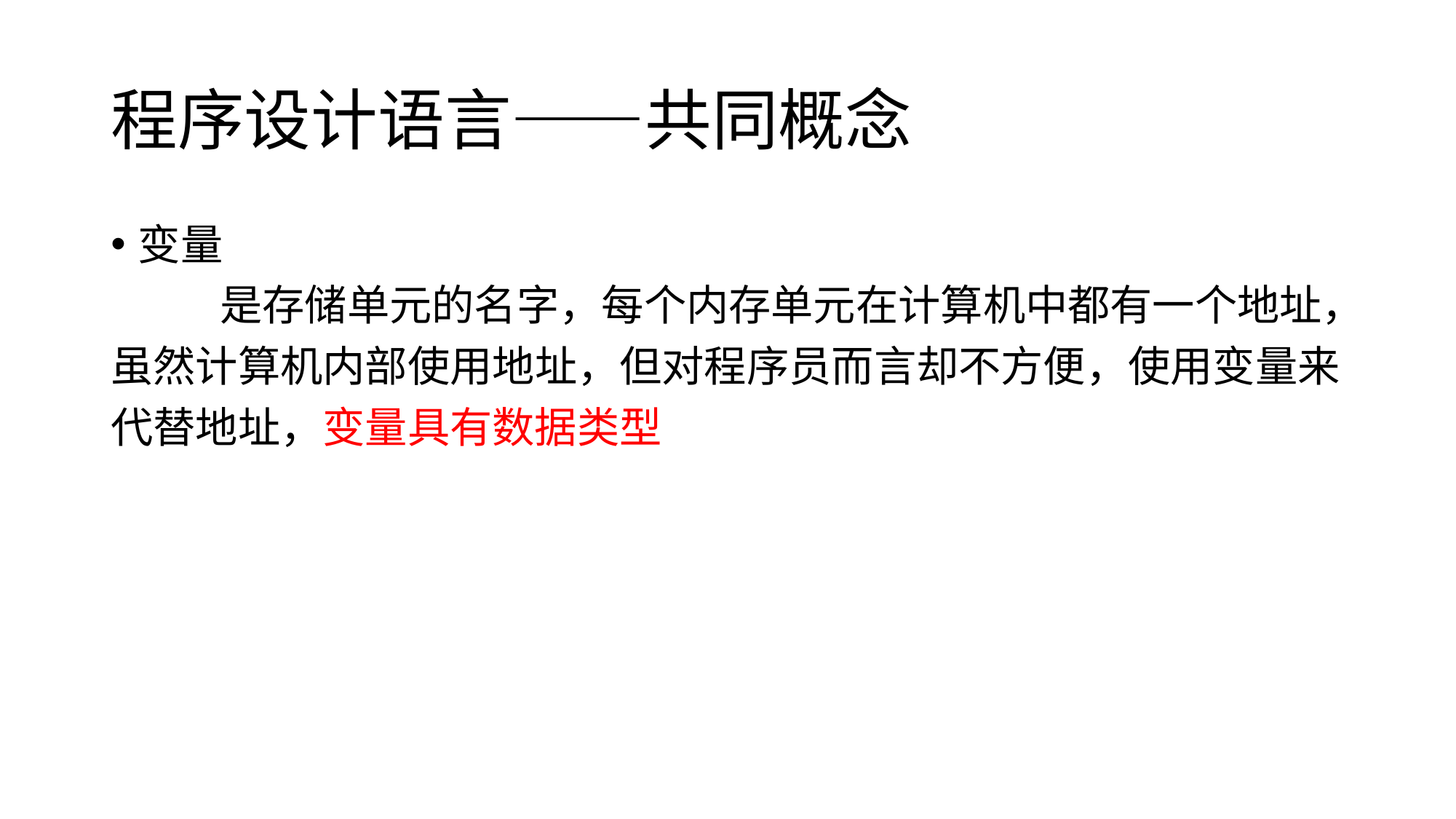

# 程序设计语言——共同概念
变量
	是存储单元的名字，每个内存单元在计算机中都有一个地址，
虽然计算机内部使用地址，但对程序员而言却不方便，使用变量来
代替地址，变量具有数据类型